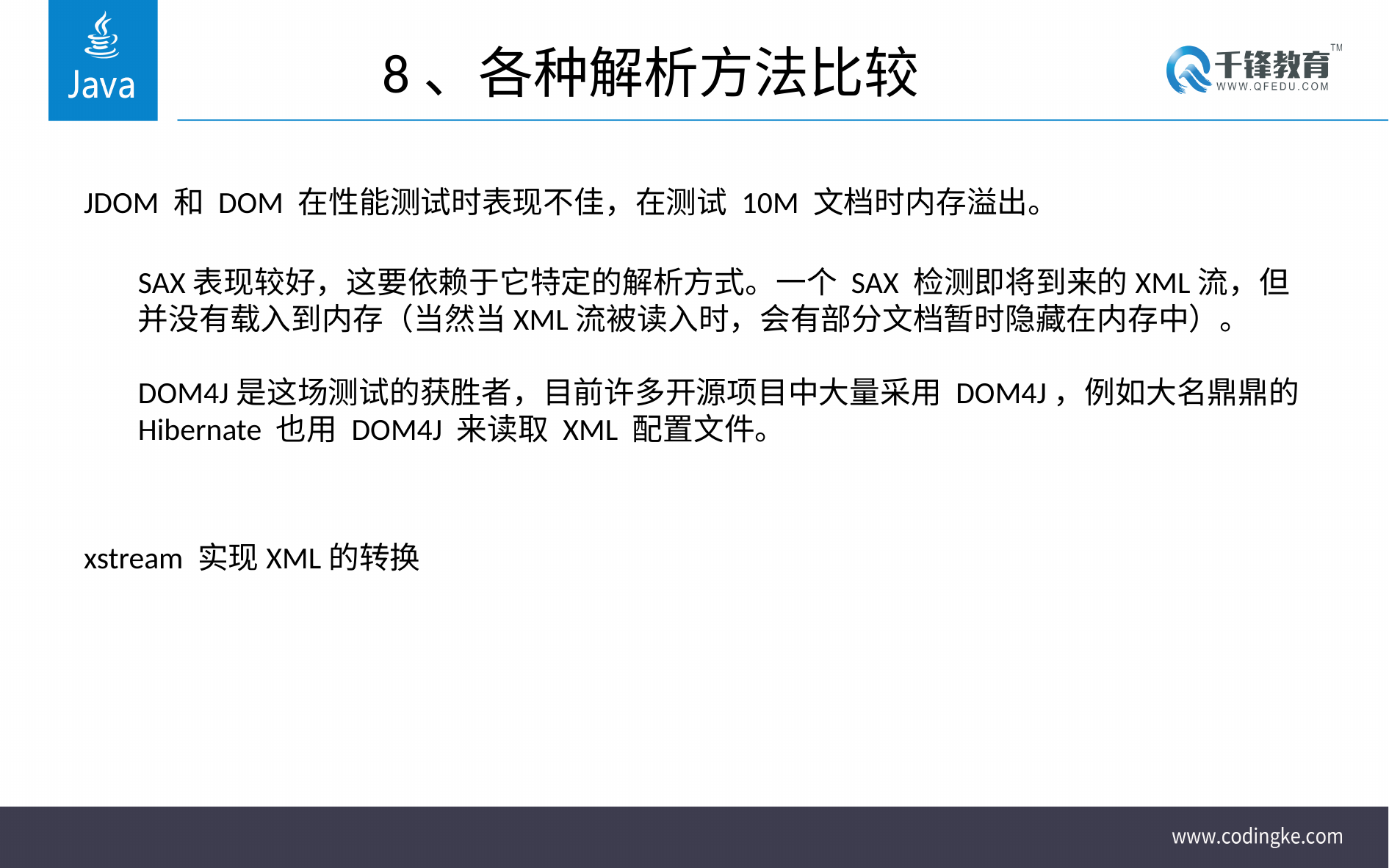

# 8、各种解析方法比较
JDOM 和 DOM 在性能测试时表现不佳，在测试 10M 文档时内存溢出。
SAX表现较好，这要依赖于它特定的解析方式。一个 SAX 检测即将到来的XML流，但并没有载入到内存（当然当XML流被读入时，会有部分文档暂时隐藏在内存中）。
DOM4J是这场测试的获胜者，目前许多开源项目中大量采用 DOM4J，例如大名鼎鼎的 Hibernate 也用 DOM4J 来读取 XML 配置文件。

xstream 实现XML的转换